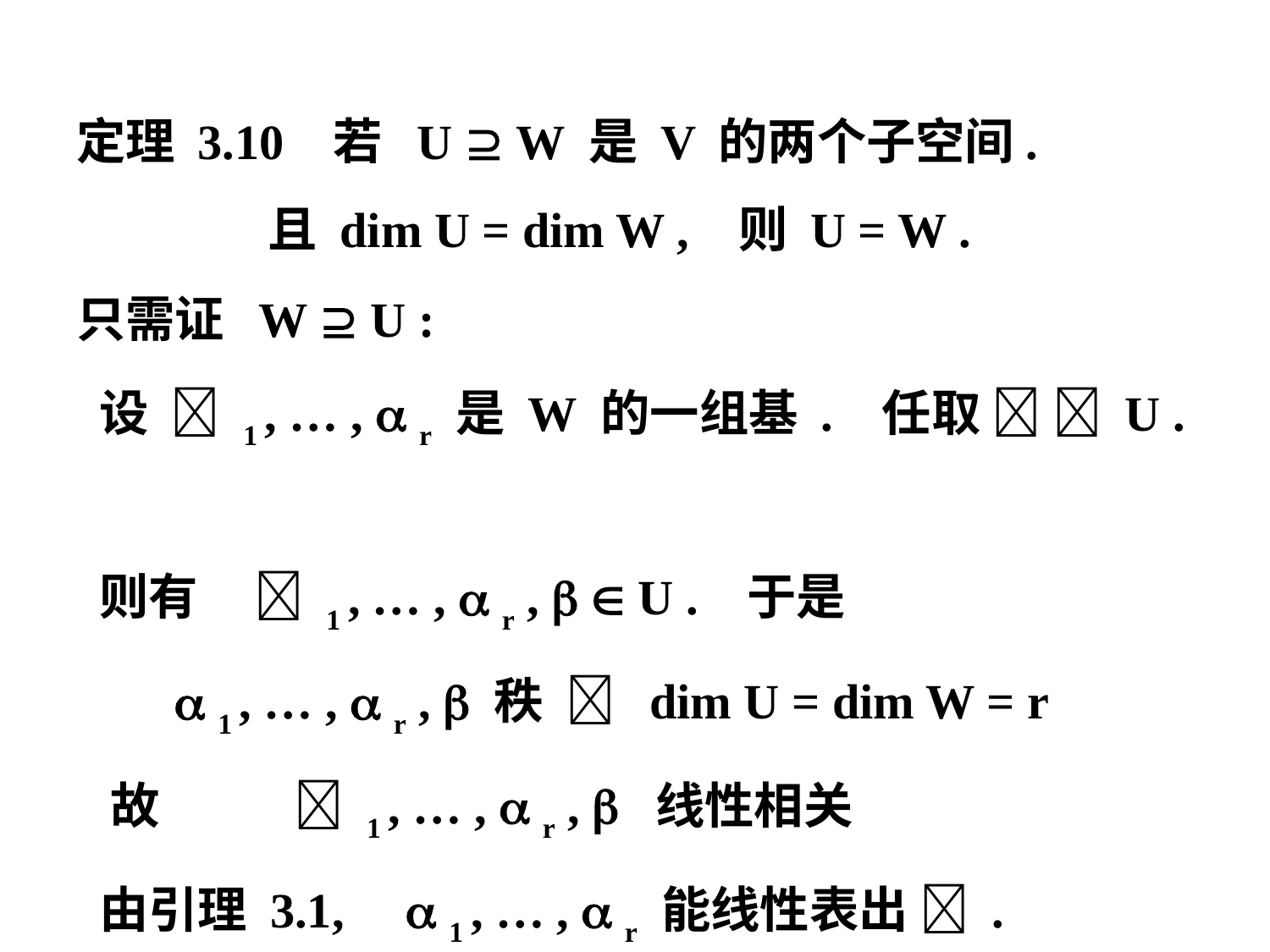

定理 3.10   若  U ⊇ W 是 V 的两个子空间.
                且 dim U = dim W ,   则 U = W .
只需证  W ⊇ U :
 设  α 1 , … , α r 是 W 的一组基 .   任取 β ∈ U .
 则有     α 1 , … , α r , β ∈ U .   于是
        α 1 , … , α r , β 秩  ≤  dim U = dim W = r
  故            α 1 , … , α r , β  线性相关
 由引理 3.1,     α 1 , … , α r 能线性表出 β .